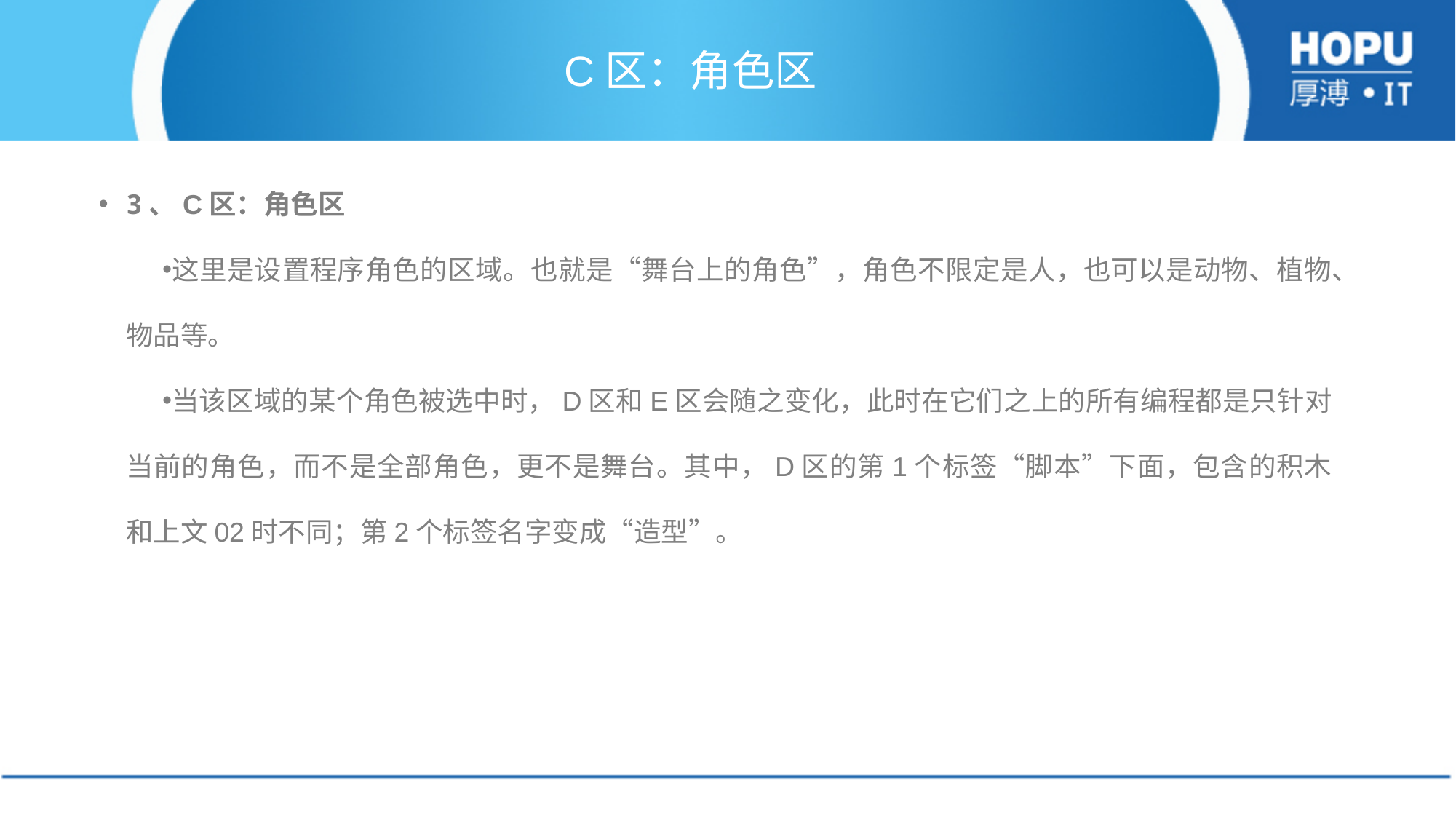

# C区：角色区
3、C区：角色区
这里是设置程序角色的区域。也就是“舞台上的角色”，角色不限定是人，也可以是动物、植物、物品等。
当该区域的某个角色被选中时，D区和E区会随之变化，此时在它们之上的所有编程都是只针对当前的角色，而不是全部角色，更不是舞台。其中，D区的第1个标签“脚本”下面，包含的积木和上文02时不同；第2个标签名字变成“造型”。